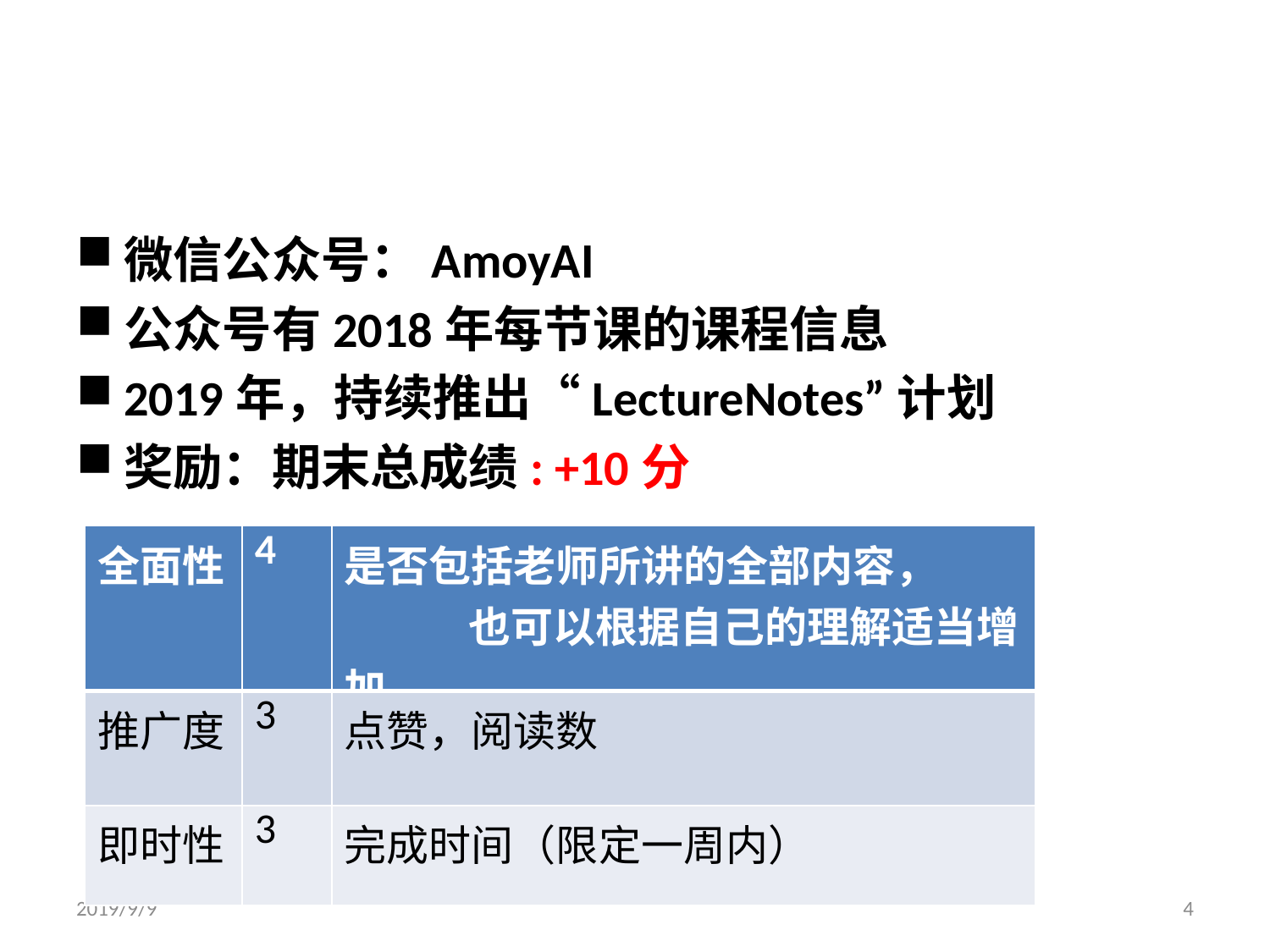

#
微信公众号：AmoyAI
公众号有2018年每节课的课程信息
2019年，持续推出“LectureNotes”计划
奖励：期末总成绩: +10分

| 全面性 | 4 | 是否包括老师所讲的全部内容， 也可以根据自己的理解适当增加 |
| --- | --- | --- |
| 推广度 | 3 | 点赞，阅读数 |
| 即时性 | 3 | 完成时间（限定一周内） |
2019/9/9
4